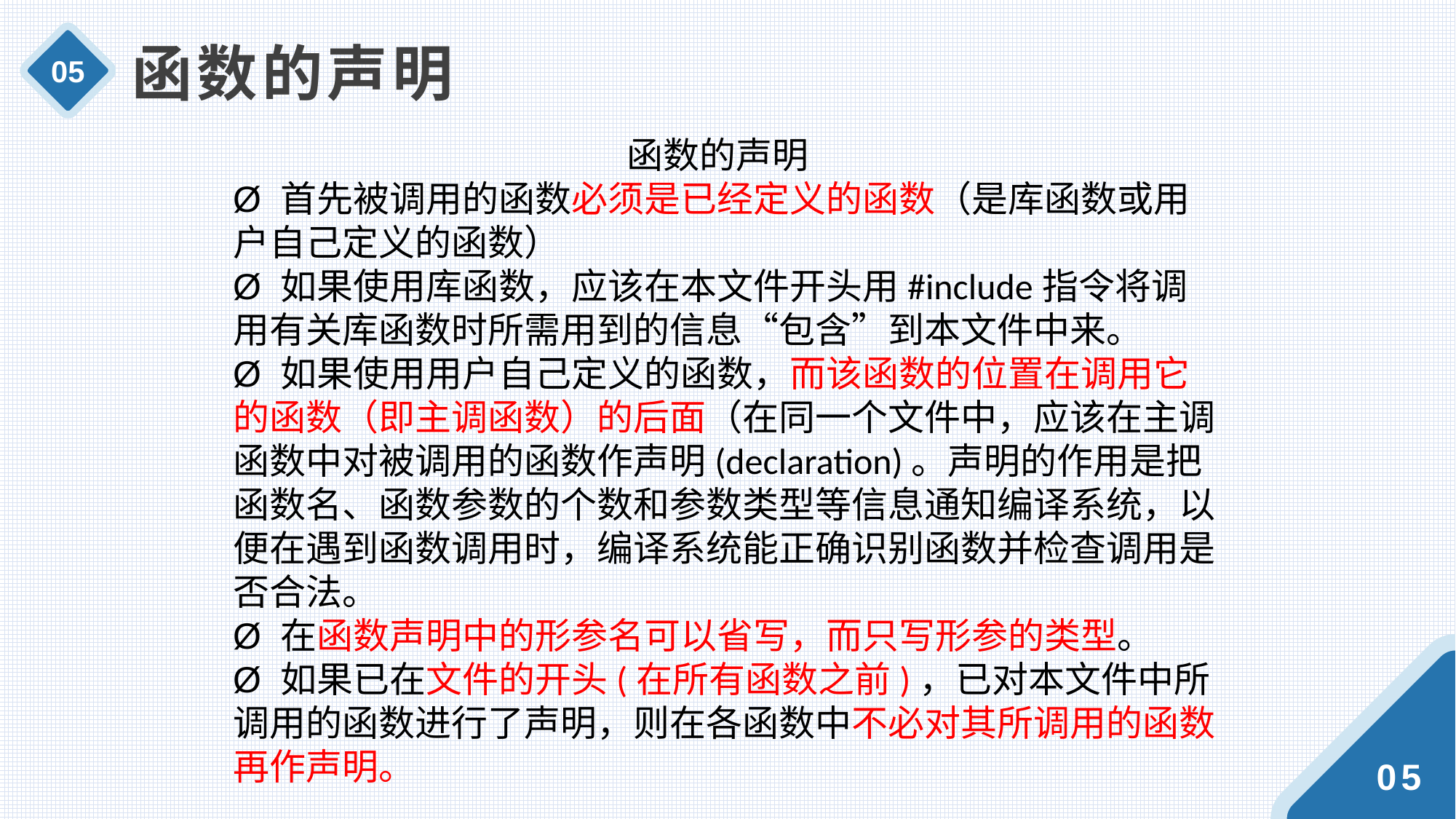

函数的声明

05
                                               函数的声明
Ø 首先被调用的函数必须是已经定义的函数（是库函数或用户自己定义的函数）
Ø 如果使用库函数，应该在本文件开头用#include指令将调用有关库函数时所需用到的信息“包含”到本文件中来。
Ø 如果使用用户自己定义的函数，而该函数的位置在调用它的函数（即主调函数）的后面（在同一个文件中，应该在主调函数中对被调用的函数作声明(declaration)。声明的作用是把函数名、函数参数的个数和参数类型等信息通知编译系统，以便在遇到函数调用时，编译系统能正确识别函数并检查调用是否合法。
Ø 在函数声明中的形参名可以省写，而只写形参的类型。
Ø 如果已在文件的开头(在所有函数之前)，已对本文件中所调用的函数进行了声明，则在各函数中不必对其所调用的函数再作声明。

05